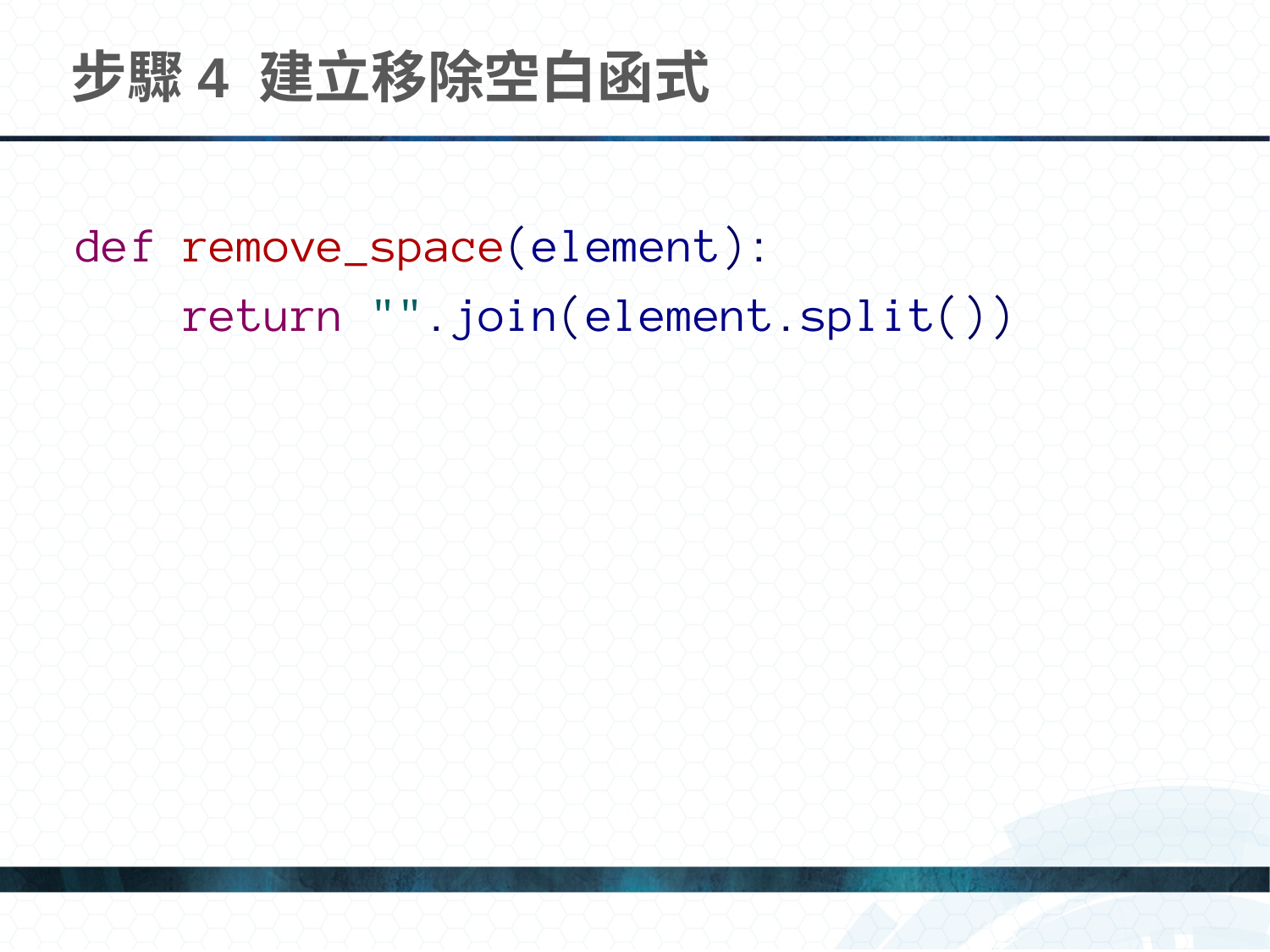

# 步驟4 建立移除空白函式
def remove_space(element):
    return "".join(element.split())